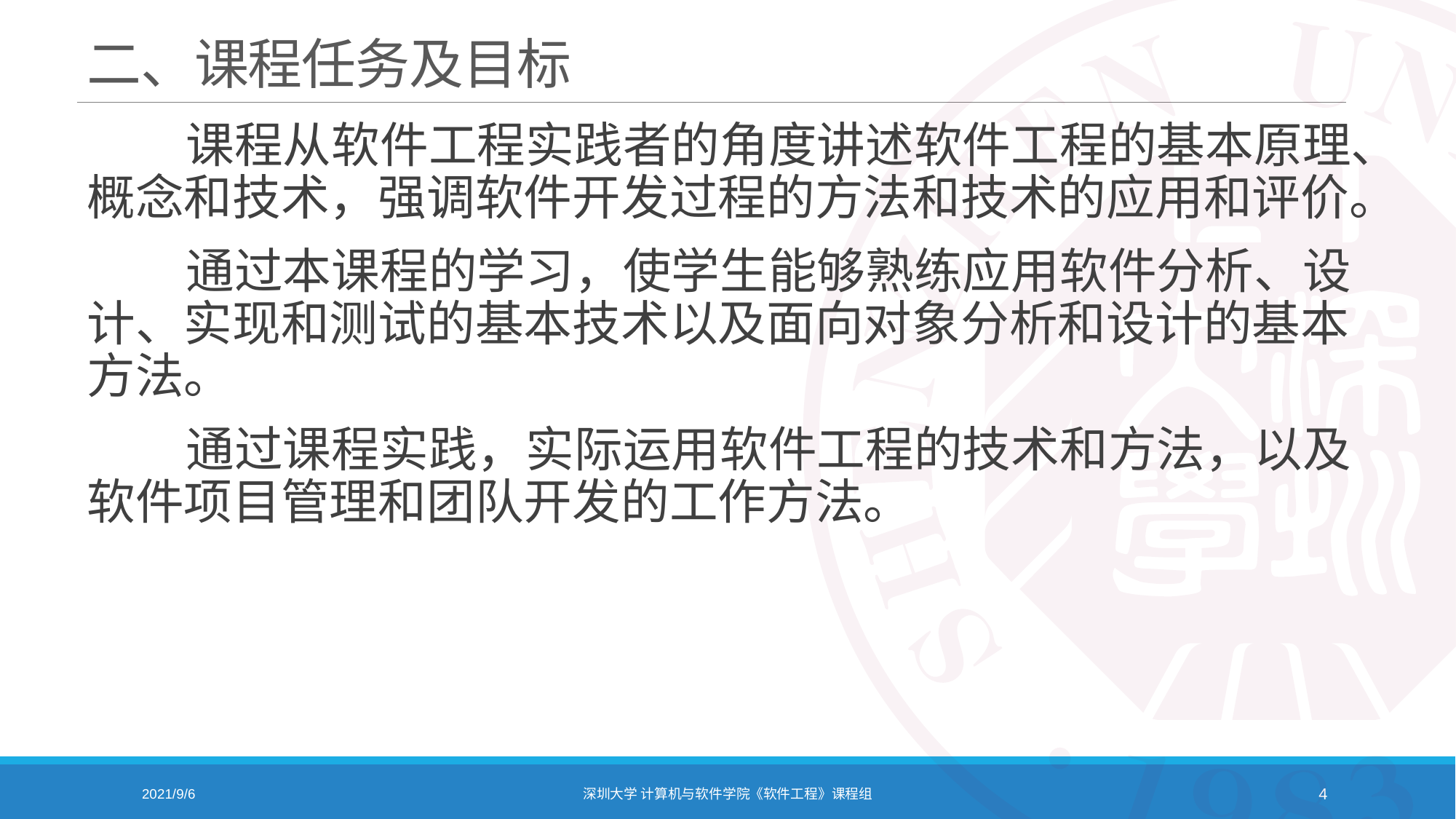

# 二、课程任务及目标
        课程从软件工程实践者的角度讲述软件工程的基本原理、概念和技术，强调软件开发过程的方法和技术的应用和评价。
        通过本课程的学习，使学生能够熟练应用软件分析、设计、实现和测试的基本技术以及面向对象分析和设计的基本方法。
        通过课程实践，实际运用软件工程的技术和方法，以及软件项目管理和团队开发的工作方法。
2021/9/6
深圳大学 计算机与软件学院《软件工程》课程组
4